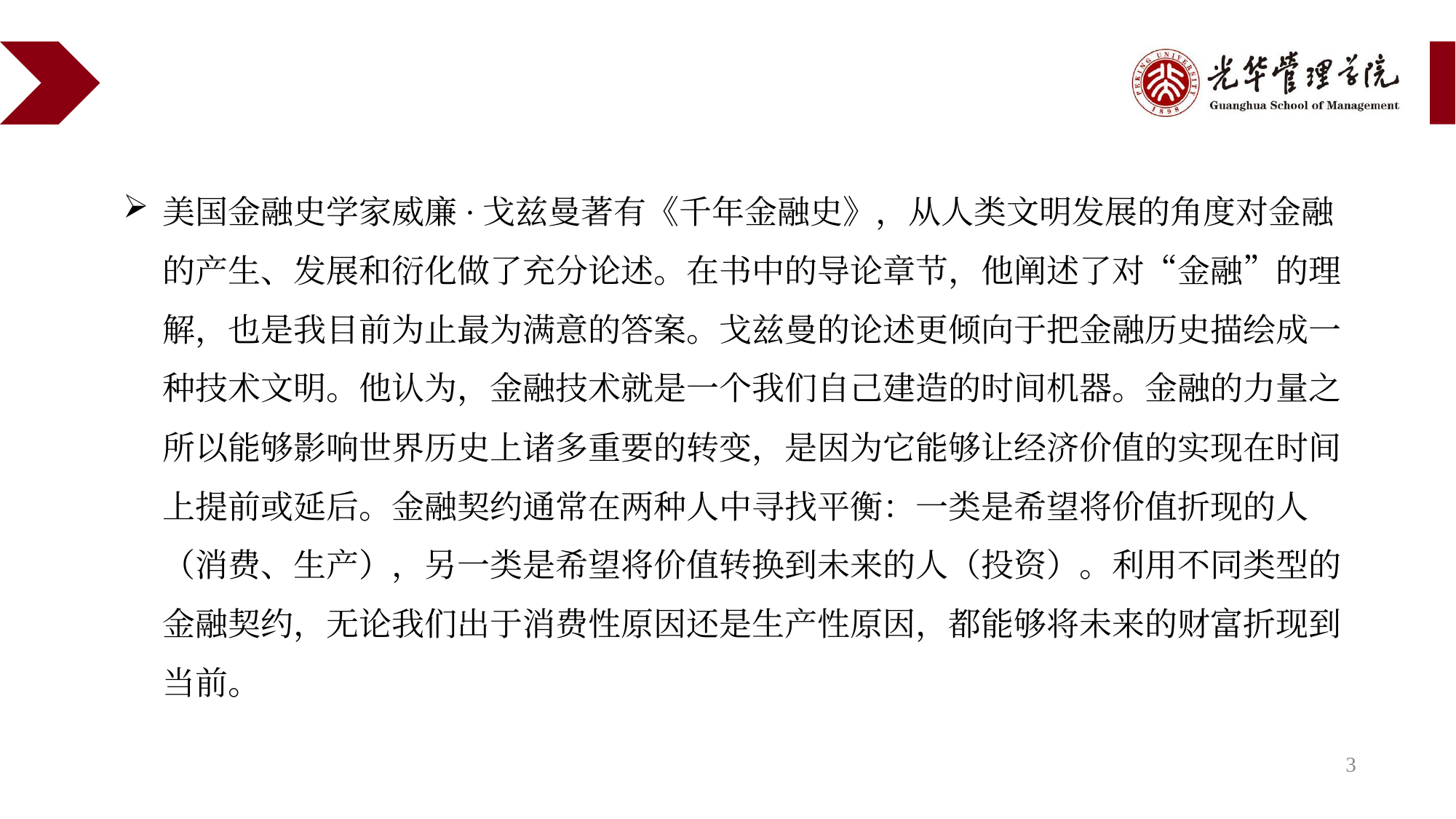

#
美国金融史学家威廉·戈兹曼著有《千年金融史》，从人类文明发展的角度对金融的产生、发展和衍化做了充分论述。在书中的导论章节，他阐述了对“金融”的理解，也是我目前为止最为满意的答案。戈兹曼的论述更倾向于把金融历史描绘成一种技术文明。他认为，金融技术就是一个我们自己建造的时间机器。金融的力量之所以能够影响世界历史上诸多重要的转变，是因为它能够让经济价值的实现在时间上提前或延后。金融契约通常在两种人中寻找平衡：一类是希望将价值折现的人（消费、生产），另一类是希望将价值转换到未来的人（投资）。利用不同类型的金融契约，无论我们出于消费性原因还是生产性原因，都能够将未来的财富折现到当前。
3